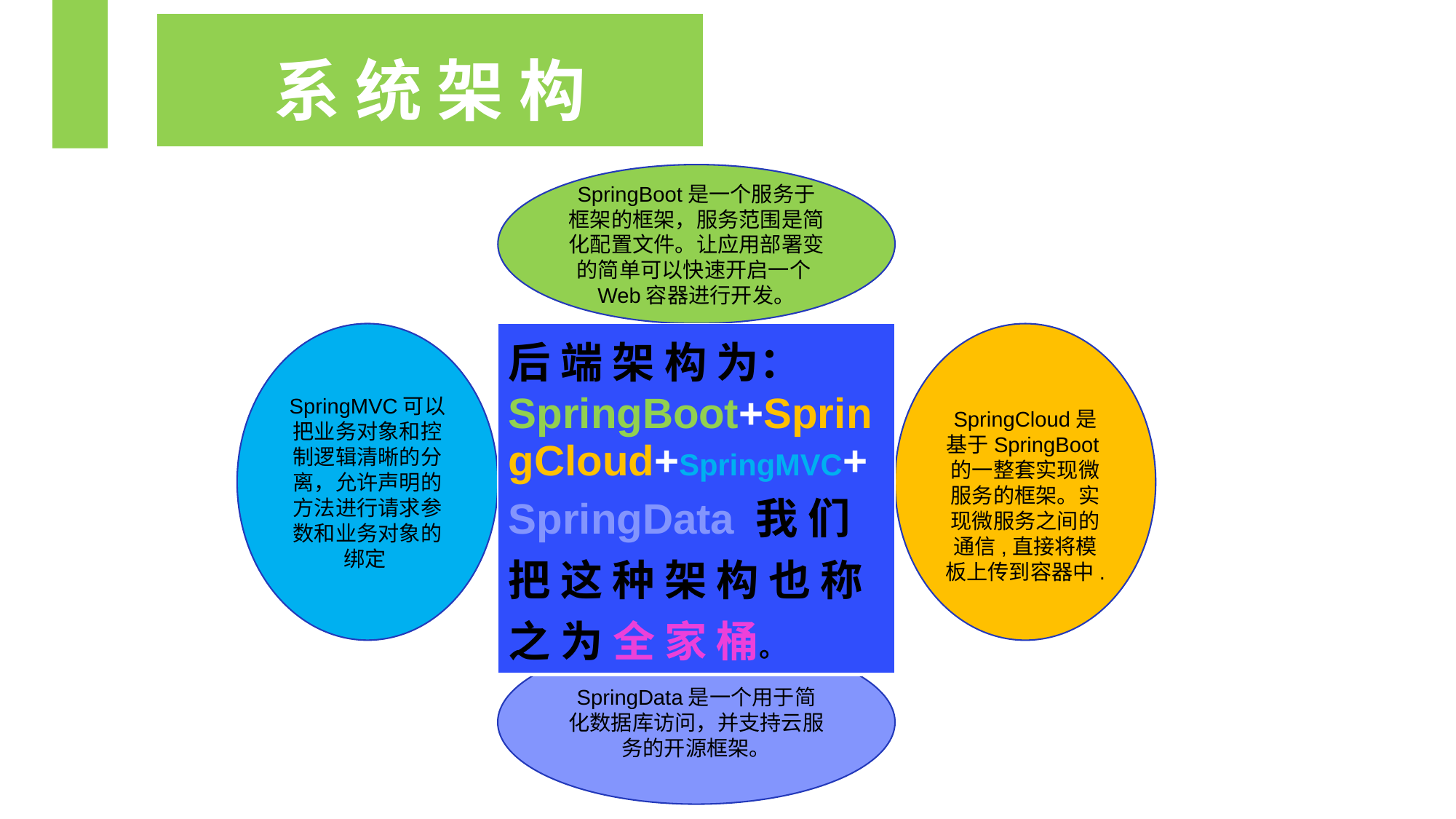

| 系 统 架 构 |
| --- |
SpringBoot是一个服务于框架的框架，服务范围是简化配置文件。让应用部署变的简单可以快速开启一个Web容器进行开发。
SpringMVC可以把业务对象和控制逻辑清晰的分离，允许声明的方法进行请求参数和业务对象的绑定
| 后 端 架 构 为： SpringBoot+SpringCloud+SpringMVC+SpringData 我 们把 这 种 架 构 也 称之 为 全 家 桶。 |
| --- |

SpringCloud是基于SpringBoot的一整套实现微服务的框架。实现微服务之间的通信,直接将模板上传到容器中.
SpringData是一个用于简化数据库访问，并支持云服务的开源框架。